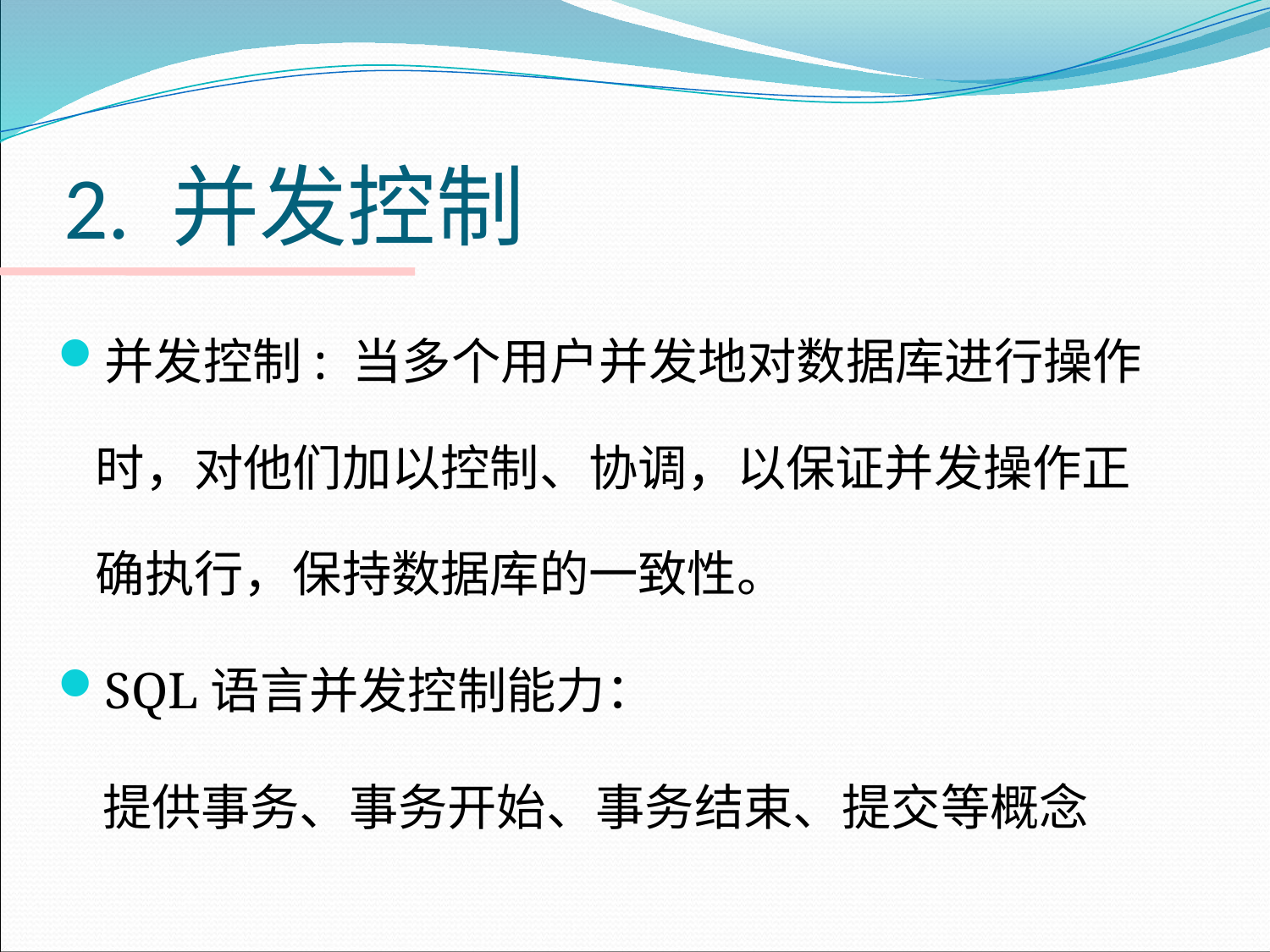

# 2. 并发控制
并发控制: 当多个用户并发地对数据库进行操作时，对他们加以控制、协调，以保证并发操作正确执行，保持数据库的一致性。
SQL语言并发控制能力：
   提供事务、事务开始、事务结束、提交等概念

457